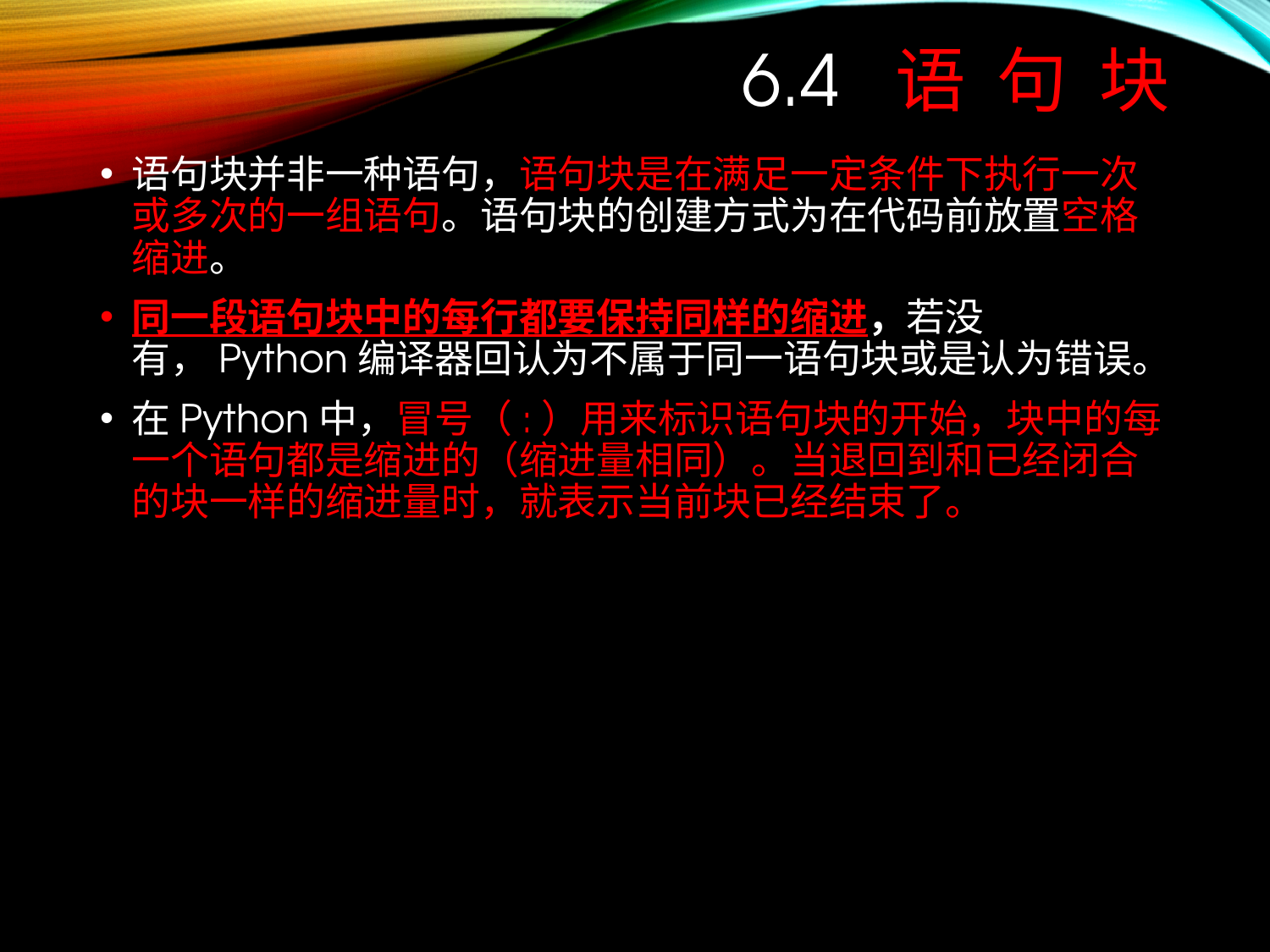

# 6.4  语  句  块
语句块并非一种语句，语句块是在满足一定条件下执行一次或多次的一组语句。语句块的创建方式为在代码前放置空格缩进。
同一段语句块中的每行都要保持同样的缩进，若没有，Python编译器回认为不属于同一语句块或是认为错误。
在Python中，冒号（:）用来标识语句块的开始，块中的每一个语句都是缩进的（缩进量相同）。当退回到和已经闭合的块一样的缩进量时，就表示当前块已经结束了。